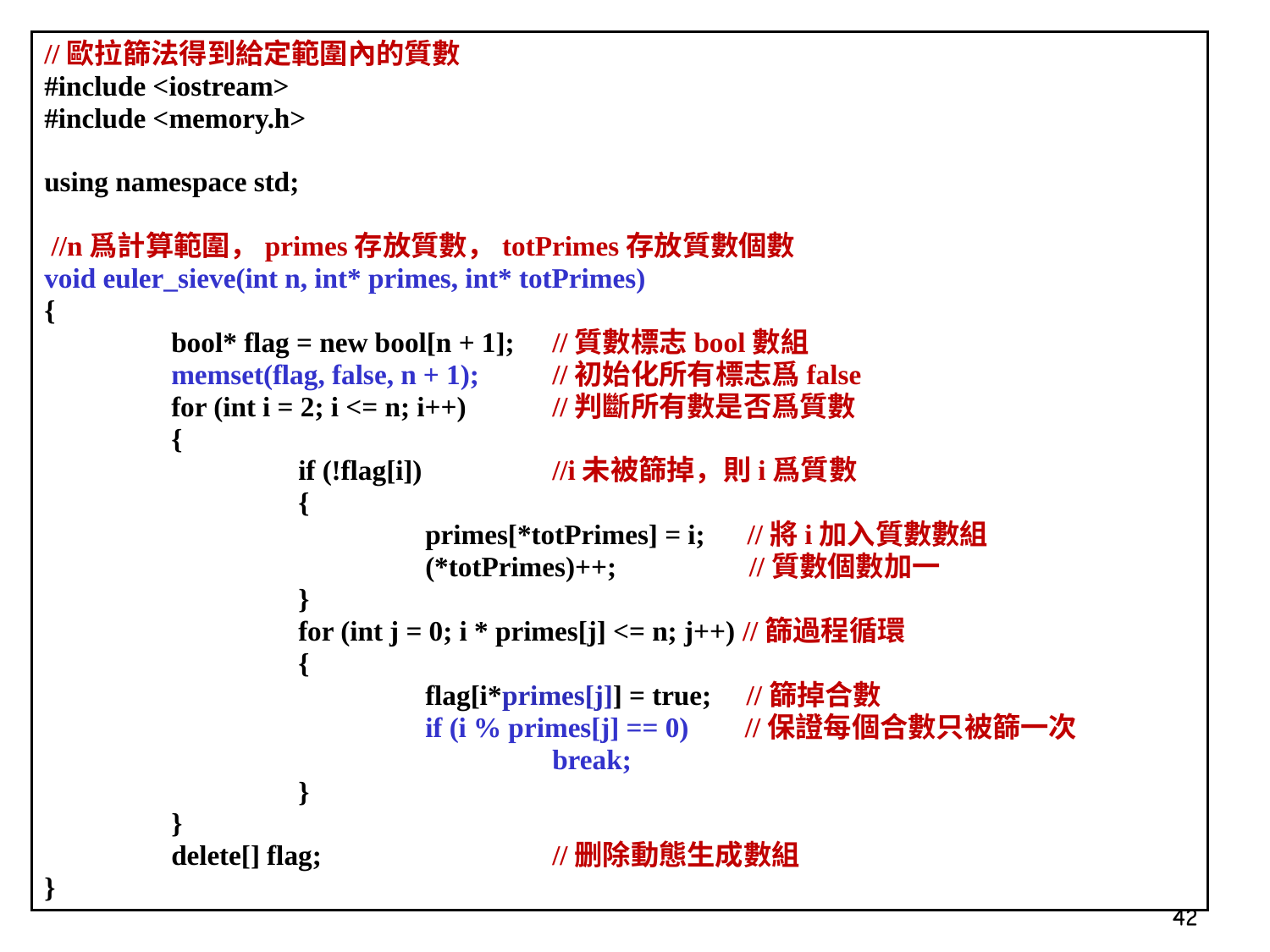

//歐拉篩法得到給定範圍內的質數
#include <iostream>
#include <memory.h>

using namespace std;

 //n爲計算範圍，primes存放質數，totPrimes存放質數個數
void euler_sieve(int n, int* primes, int* totPrimes)
{
	bool* flag = new bool[n + 1]; 	//質數標志bool數組
	memset(flag, false, n + 1);	//初始化所有標志爲false
	for (int i = 2; i <= n; i++) 	//判斷所有數是否爲質數
	{
		if (!flag[i])		//i未被篩掉，則i爲質數
		{
			primes[*totPrimes] = i;      //將i加入質數數組
			(*totPrimes)++;	          //質數個數加一
		}
		for (int j = 0; i * primes[j] <= n; j++) //篩過程循環
		{
			flag[i*primes[j]] = true;     //篩掉合數
			if (i % primes[j] == 0)        //保證每個合數只被篩一次
				break;
		}
	}
	delete[] flag;		//删除動態生成數組
}